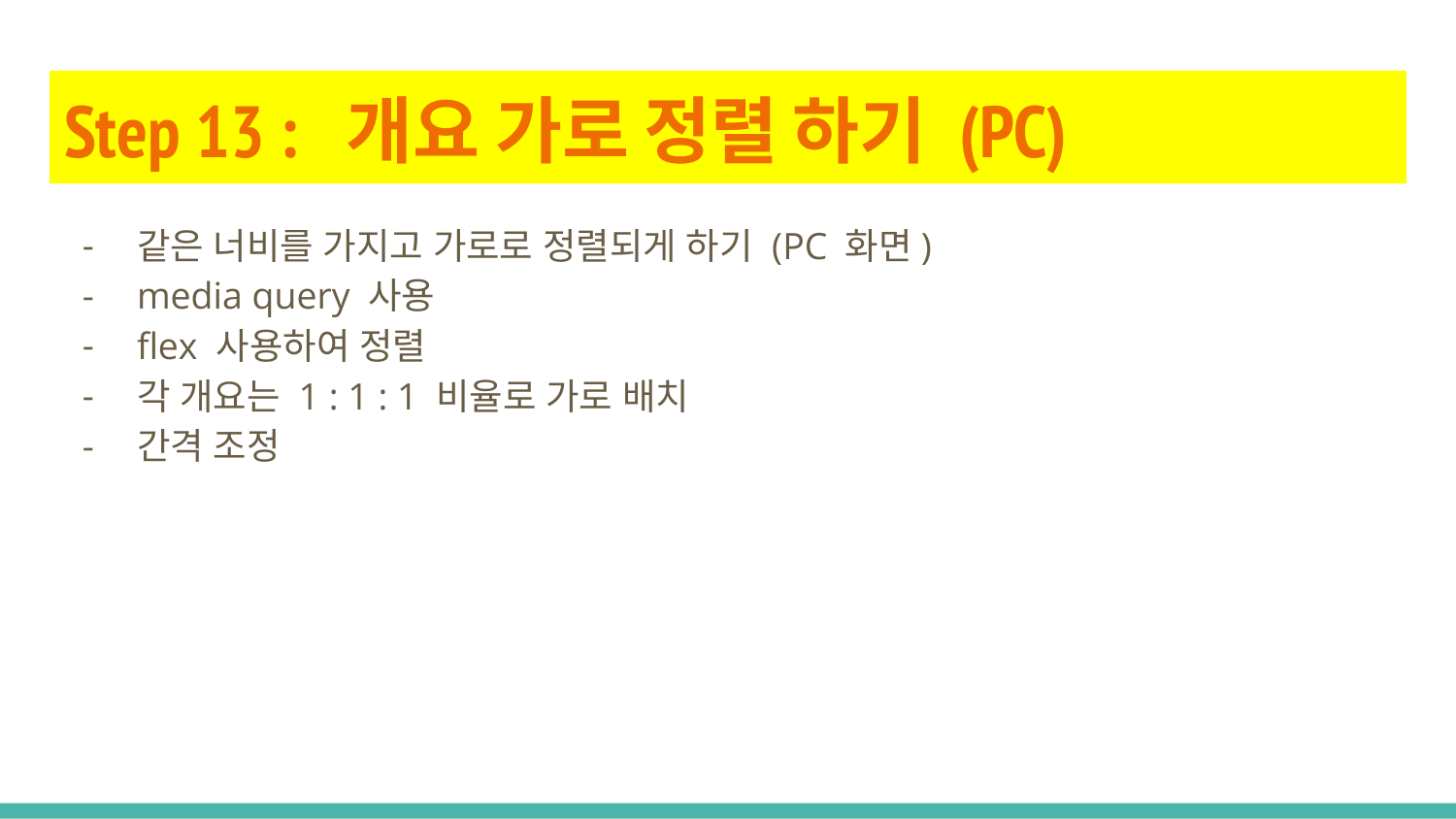

# Step 13 :  개요 가로 정렬 하기 (PC)
같은 너비를 가지고 가로로 정렬되게 하기 (PC 화면)
media query 사용
flex 사용하여 정렬
각 개요는 1 : 1 : 1 비율로 가로 배치
간격 조정